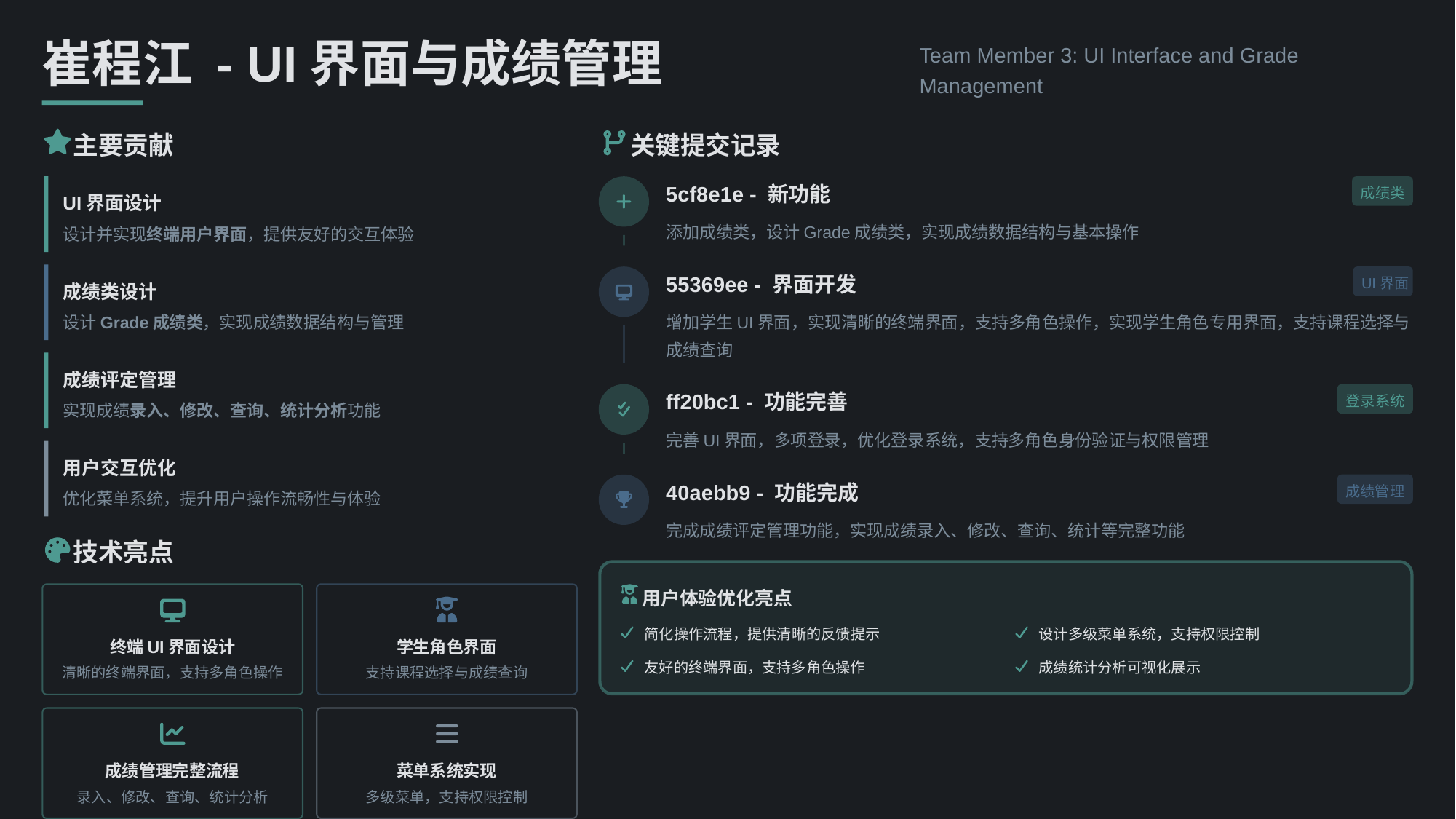

崔程江 - UI界面与成绩管理
Team Member 3: UI Interface and Grade Management

主要贡献
关键提交记录

5cf8e1e - 新功能

成绩类
UI界面设计

添加成绩类，设计Grade成绩类，实现成绩数据结构与基本操作
设计并实现终端用户界面，提供友好的交互体验

55369ee - 界面开发

UI界面
成绩类设计

增加学生UI界面，实现清晰的终端界面，支持多角色操作，实现学生角色专用界面，支持课程选择与成绩查询
设计Grade成绩类，实现成绩数据结构与管理

成绩评定管理

ff20bc1 - 功能完善

登录系统
实现成绩录入、修改、查询、统计分析功能

完善UI界面，多项登录，优化登录系统，支持多角色身份验证与权限管理

用户交互优化

40aebb9 - 功能完成

成绩管理
优化菜单系统，提升用户操作流畅性与体验

完成成绩评定管理功能，实现成绩录入、修改、查询、统计等完整功能
技术亮点

用户体验优化亮点

简化操作流程，提供清晰的反馈提示
设计多级菜单系统，支持权限控制

终端UI界面设计
学生角色界面
友好的终端界面，支持多角色操作
成绩统计分析可视化展示

清晰的终端界面，支持多角色操作
支持课程选择与成绩查询

成绩管理完整流程
菜单系统实现
录入、修改、查询、统计分析
多级菜单，支持权限控制